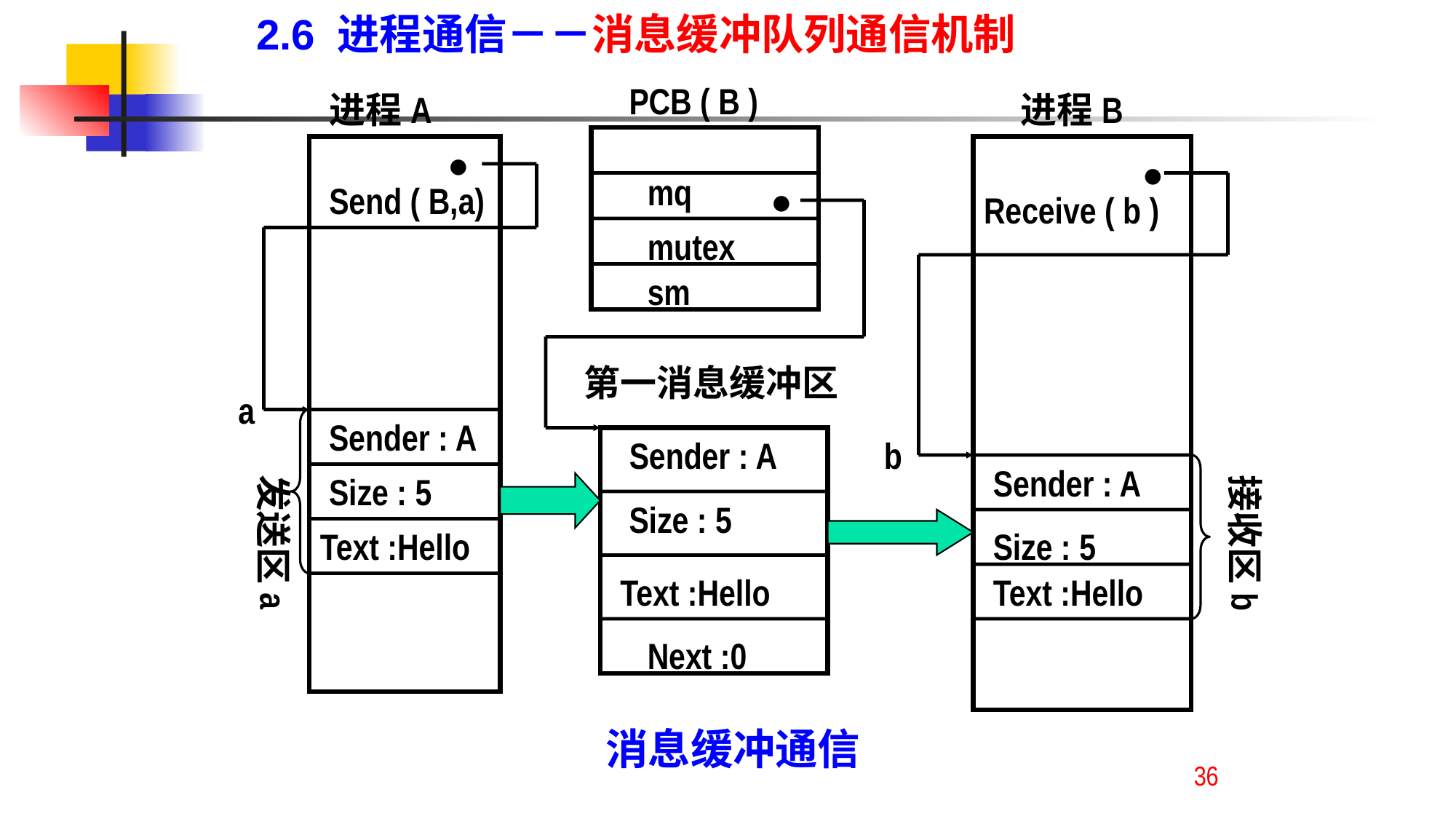

2.6 进程通信－－消息缓冲队列通信机制
PCB ( B )
进程A
进程B

●

●

mq
Send ( B,a)

●

Receive ( b )

mutex

sm

第一消息缓冲区
a

Sender : A

Sender : A
b

Sender : A

发送区a

Size : 5
接收区b

Size : 5

Text :Hello
Size : 5

Text :Hello

Text :Hello

Next :0
消息缓冲通信
36